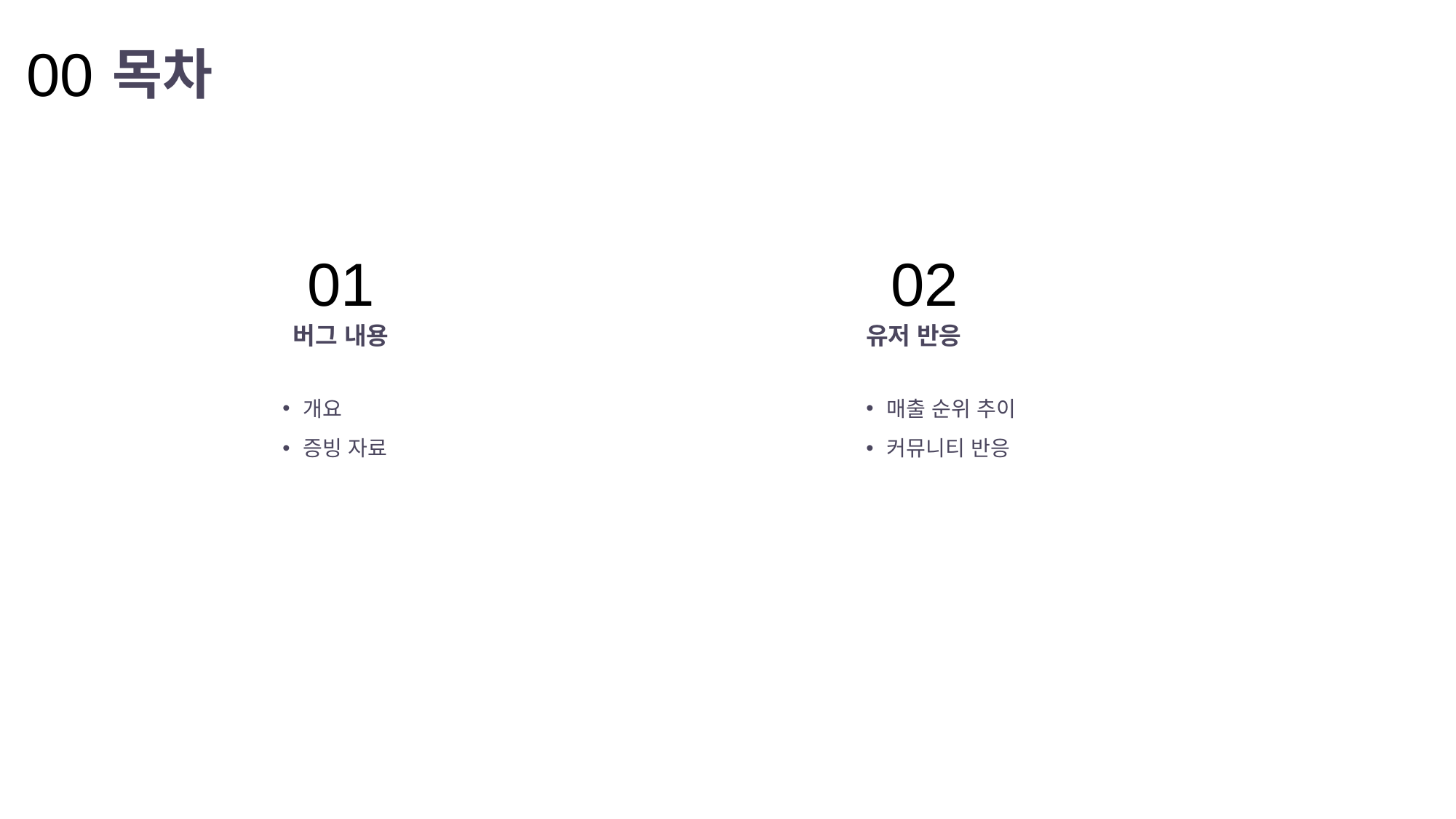

00
목차
01
02
버그 내용
유저 반응
개요
증빙 자료
매출 순위 추이
커뮤니티 반응